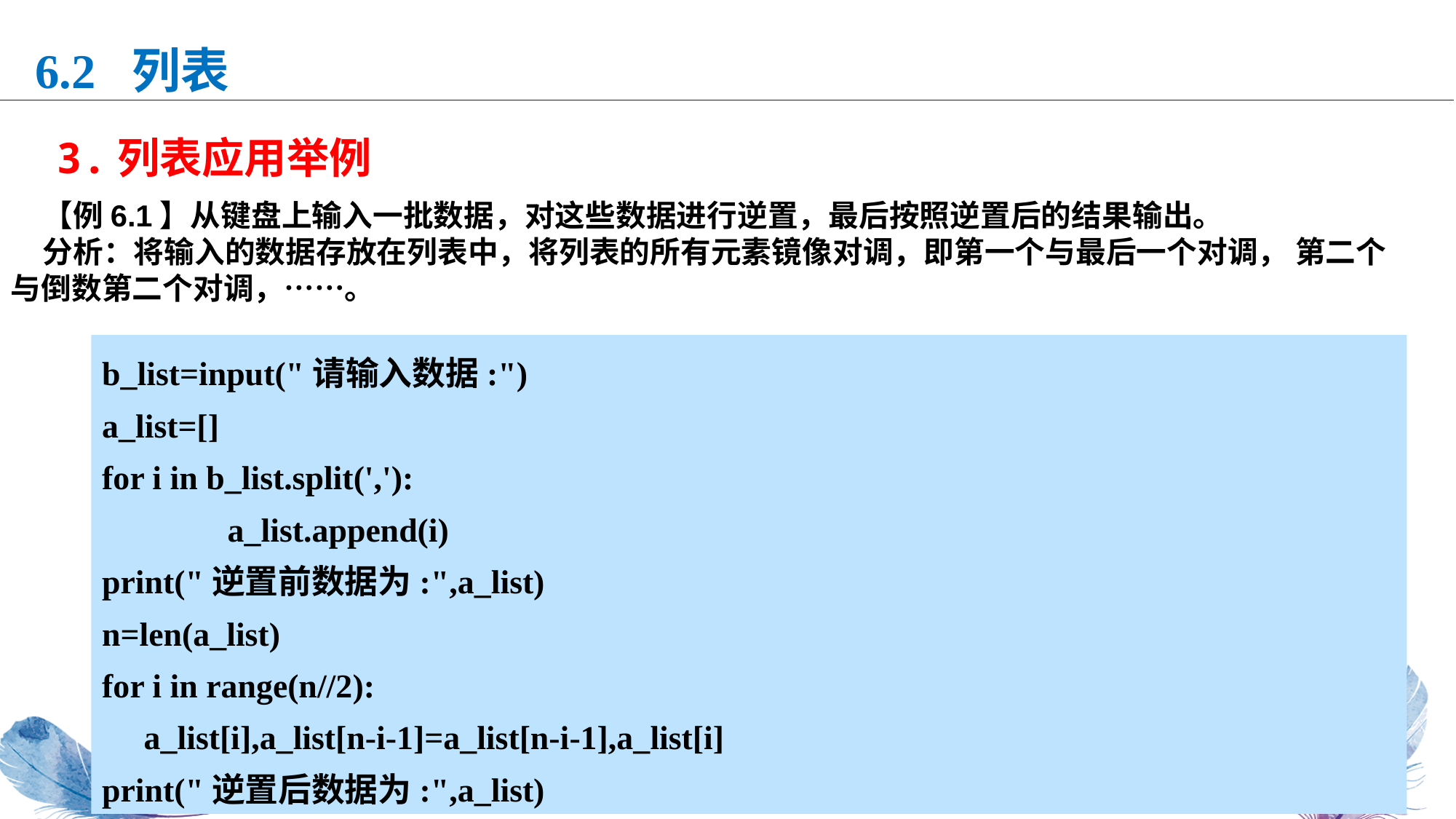

6.2  列表
3.列表应用举例
【例6.1】从键盘上输入一批数据，对这些数据进行逆置，最后按照逆置后的结果输出。
分析：将输入的数据存放在列表中，将列表的所有元素镜像对调，即第一个与最后一个对调， 第二个与倒数第二个对调，……。
b_list=input("请输入数据:")
a_list=[]
for i in b_list.split(','):
               a_list.append(i)
print("逆置前数据为:",a_list)
n=len(a_list)
for i in range(n//2):
     a_list[i],a_list[n-i-1]=a_list[n-i-1],a_list[i]
print("逆置后数据为:",a_list)